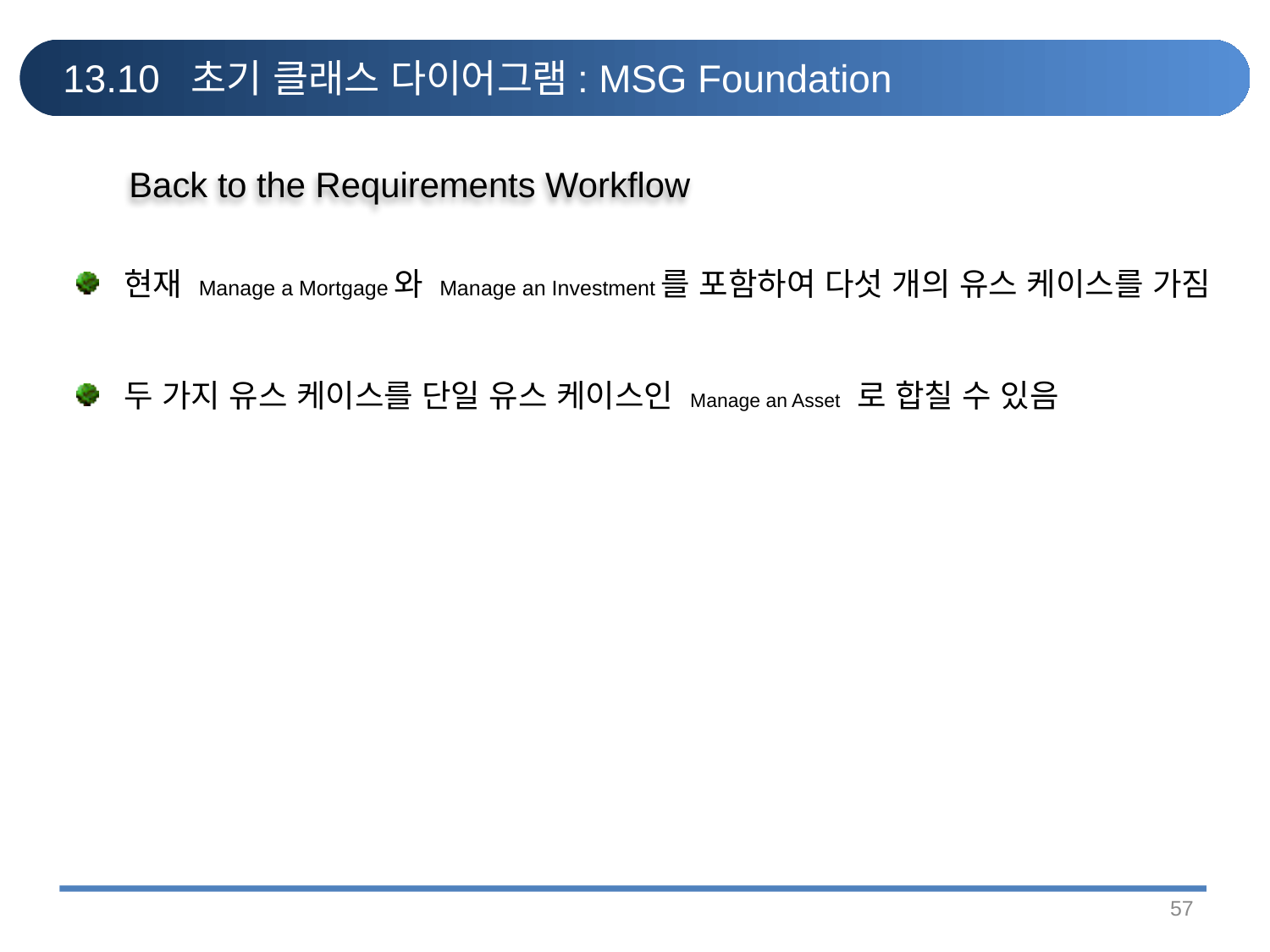

# 13.10  초기 클래스 다이어그램: MSG Foundation
Back to the Requirements Workflow
현재 Manage a Mortgage와 Manage an Investment를 포함하여 다섯 개의 유스 케이스를 가짐

두 가지 유스 케이스를 단일 유스 케이스인 Manage an Asset 로 합칠 수 있음
57